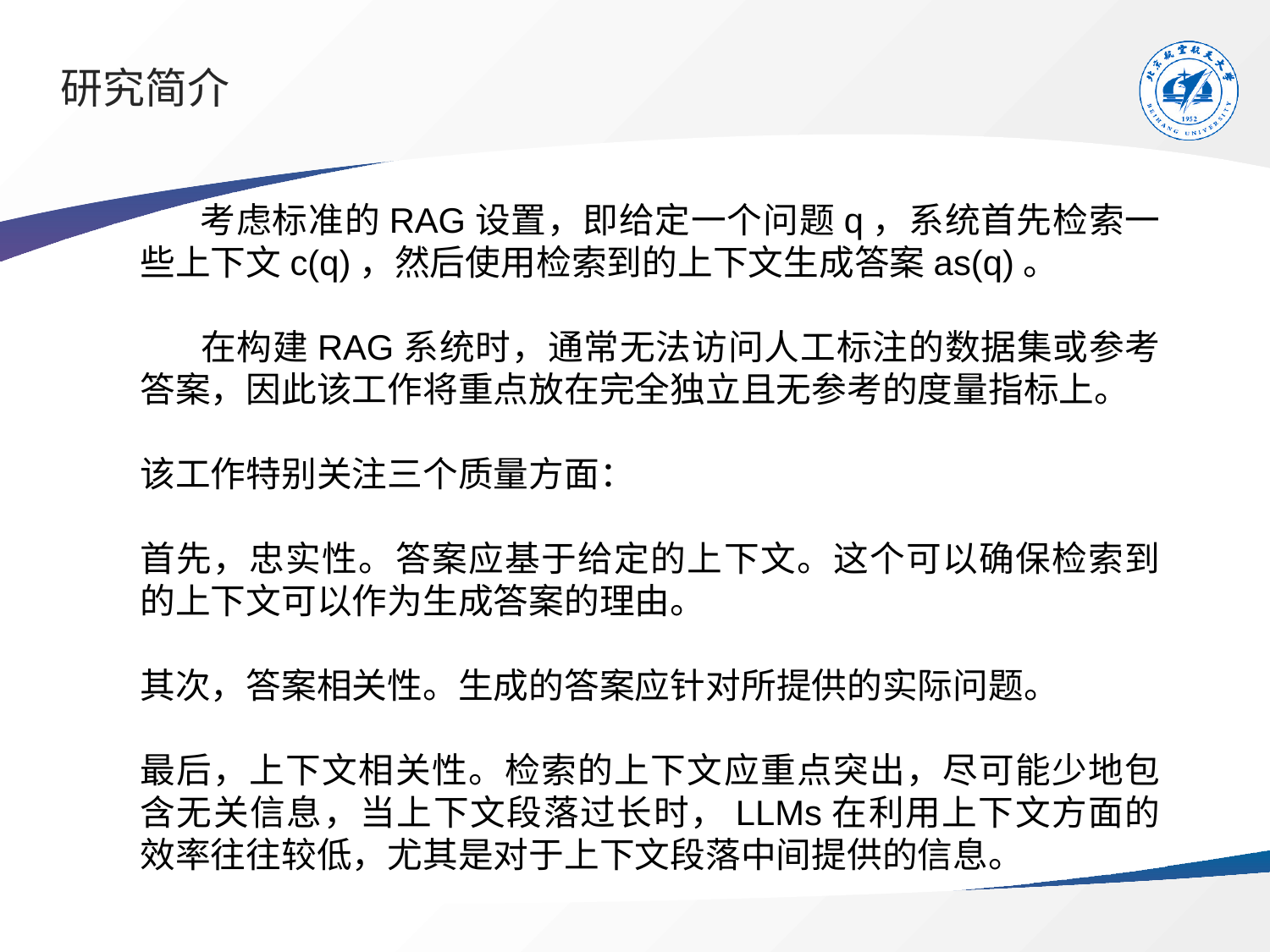

# 研究简介
      考虑标准的RAG设置，即给定一个问题q，系统首先检索一些上下文c(q)，然后使用检索到的上下文生成答案as(q)。

      在构建RAG系统时，通常无法访问人工标注的数据集或参考答案，因此该工作将重点放在完全独立且无参考的度量指标上。

该工作特别关注三个质量方面：

首先，忠实性。答案应基于给定的上下文。这个可以确保检索到的上下文可以作为生成答案的理由。

其次，答案相关性。生成的答案应针对所提供的实际问题。

最后，上下文相关性。检索的上下文应重点突出，尽可能少地包含无关信息，当上下文段落过长时，LLMs在利用上下文方面的效率往往较低，尤其是对于上下文段落中间提供的信息。